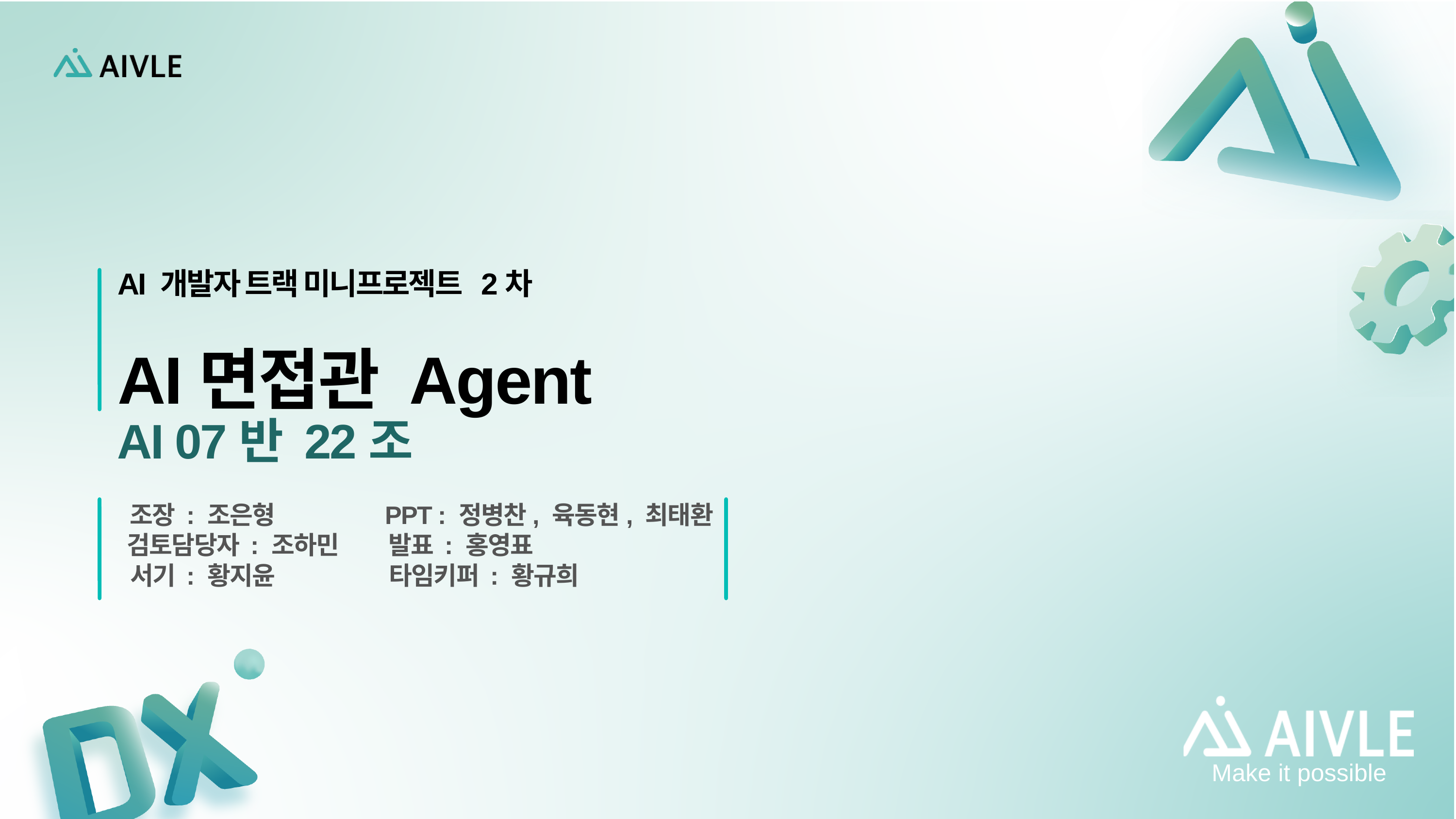

AI 개발자 트랙 미니프로젝트  2차

AI면접관 Agent

AI 07반 22조

조장 : 조은형
           검토담당자 : 조하민
서기 : 황지윤

                            PPT : 정병찬, 육동현, 최태환
발표 : 홍영표
        타임키퍼 : 황규희

Make it possible